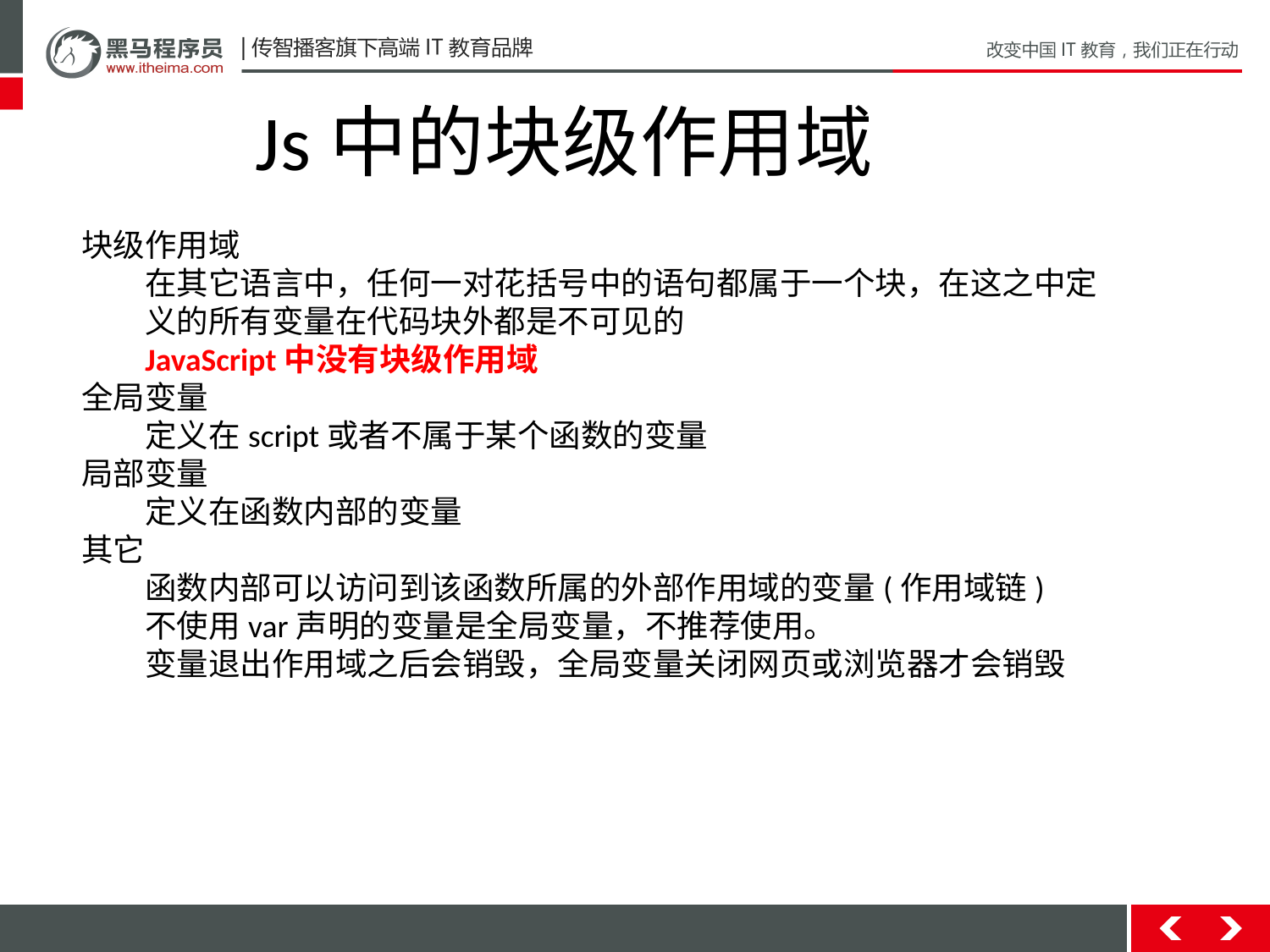

Js中的块级作用域
块级作用域
在其它语言中，任何一对花括号中的语句都属于一个块，在这之中定义的所有变量在代码块外都是不可见的
JavaScript中没有块级作用域
全局变量
定义在script或者不属于某个函数的变量
局部变量
定义在函数内部的变量
其它
函数内部可以访问到该函数所属的外部作用域的变量(作用域链)
不使用var声明的变量是全局变量，不推荐使用。
变量退出作用域之后会销毁，全局变量关闭网页或浏览器才会销毁